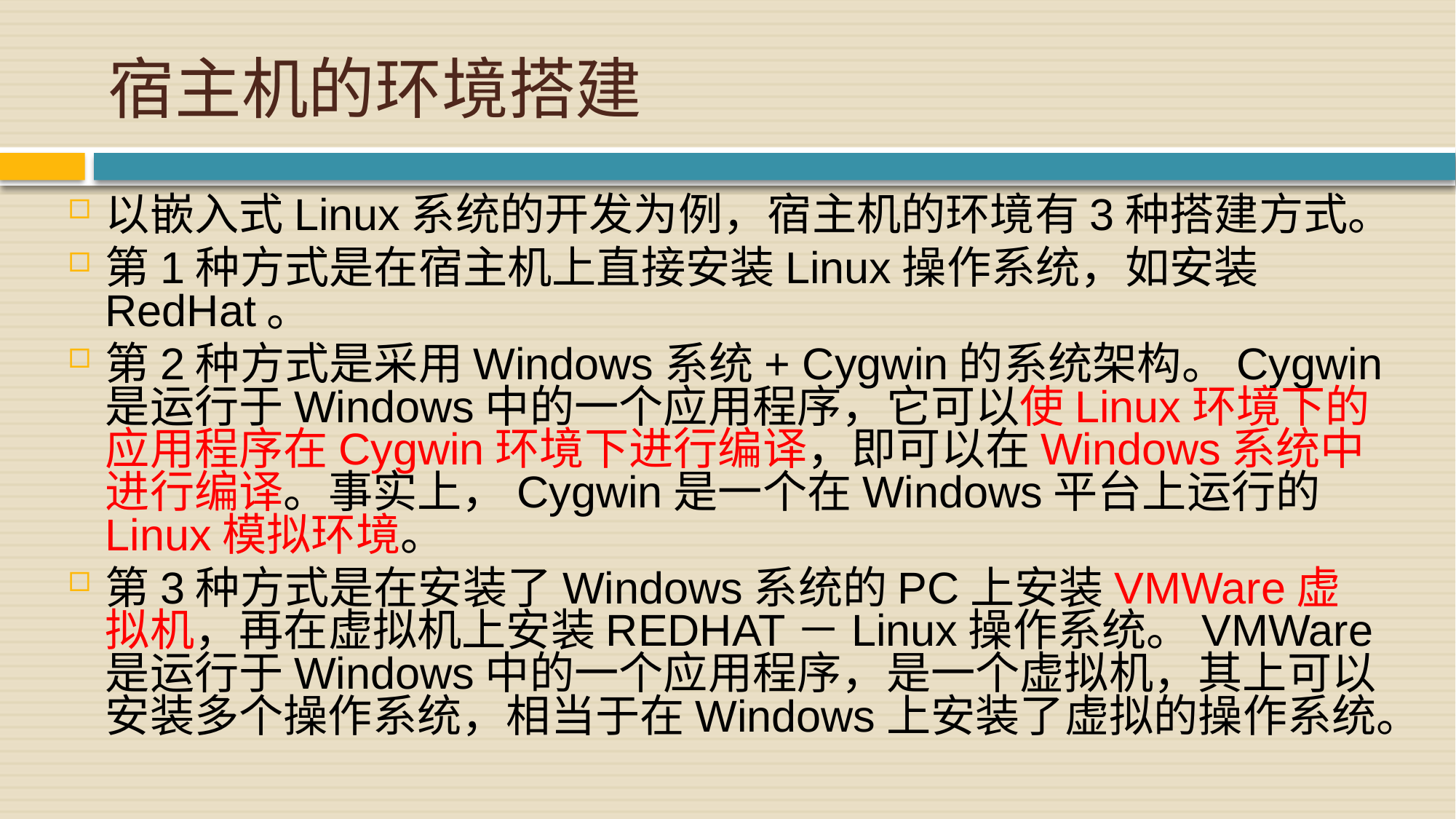

# 宿主机的环境搭建
以嵌入式Linux系统的开发为例，宿主机的环境有3种搭建方式。
第1种方式是在宿主机上直接安装Linux操作系统，如安装RedHat。
第2种方式是采用Windows系统+ Cygwin的系统架构。Cygwin是运行于Windows中的一个应用程序，它可以使Linux环境下的应用程序在Cygwin环境下进行编译，即可以在Windows系统中进行编译。事实上，Cygwin是一个在Windows平台上运行的Linux模拟环境。
第3种方式是在安装了Windows系统的PC上安装VMWare虚拟机，再在虚拟机上安装REDHAT－Linux操作系统。VMWare是运行于Windows中的一个应用程序，是一个虚拟机，其上可以安装多个操作系统，相当于在Windows上安装了虚拟的操作系统。